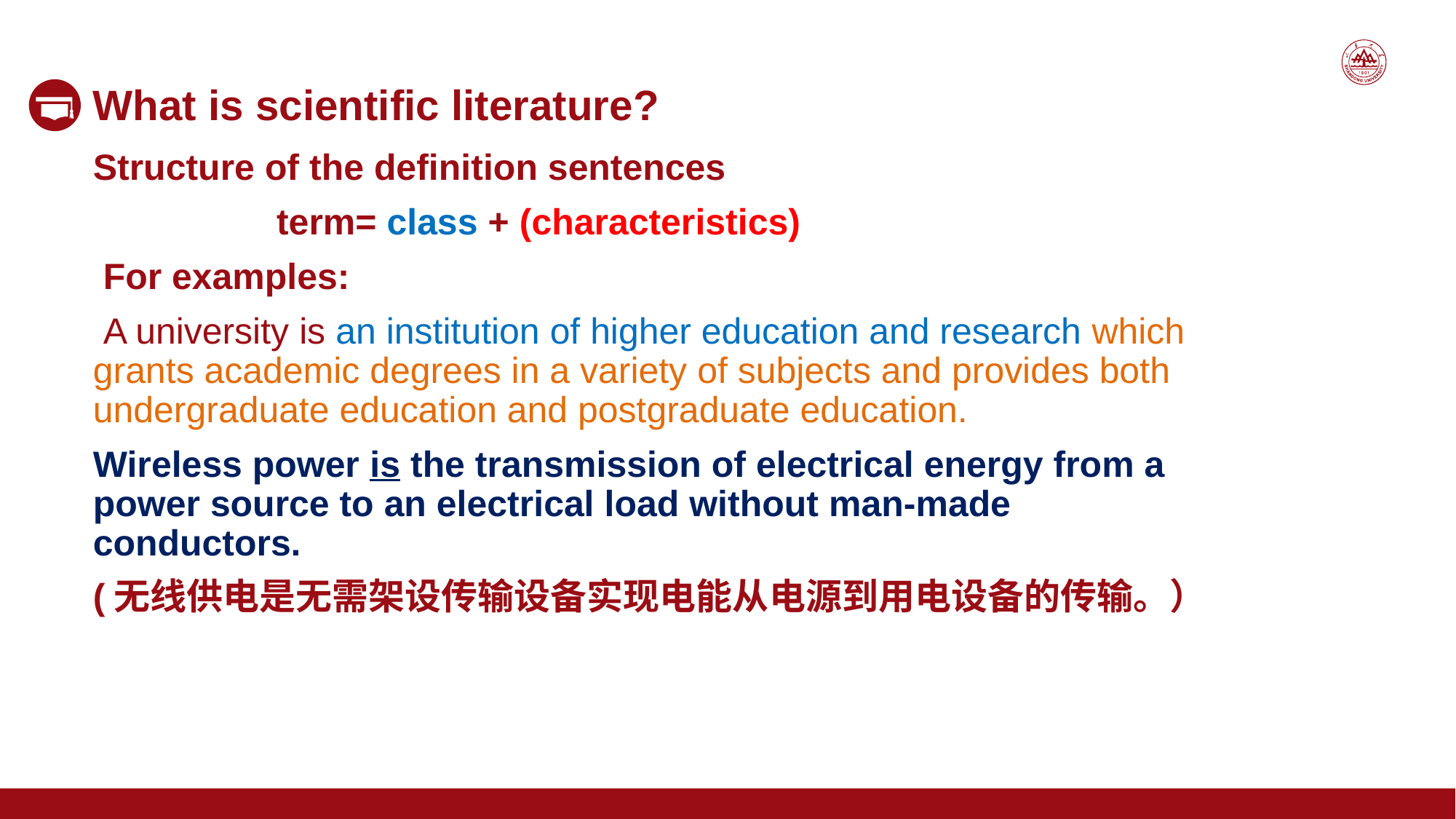

What is scientific literature?

Structure of the definition sentences
                  term= class + (characteristics)
 For examples:
 A university is an institution of higher education and research which grants academic degrees in a variety of subjects and provides both undergraduate education and postgraduate education.
Wireless power is the transmission of electrical energy from a power source to an electrical load without man-made conductors.
(无线供电是无需架设传输设备实现电能从电源到用电设备的传输。）